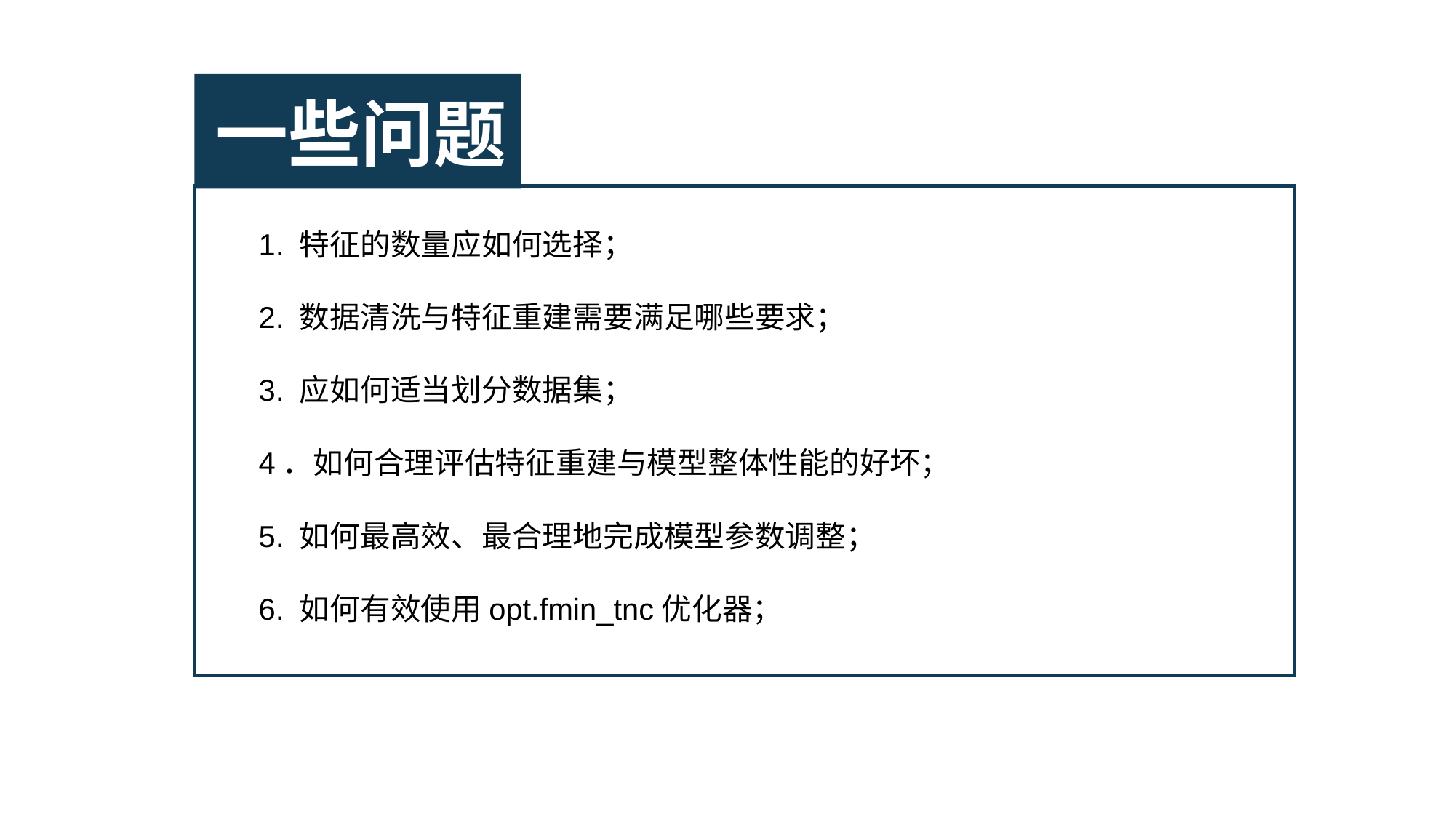

一些问题

1. 特征的数量应如何选择；

2. 数据清洗与特征重建需要满足哪些要求；

3. 应如何适当划分数据集；

4．如何合理评估特征重建与模型整体性能的好坏；

5. 如何最高效、最合理地完成模型参数调整；

6. 如何有效使用opt.fmin_tnc优化器；
延时符